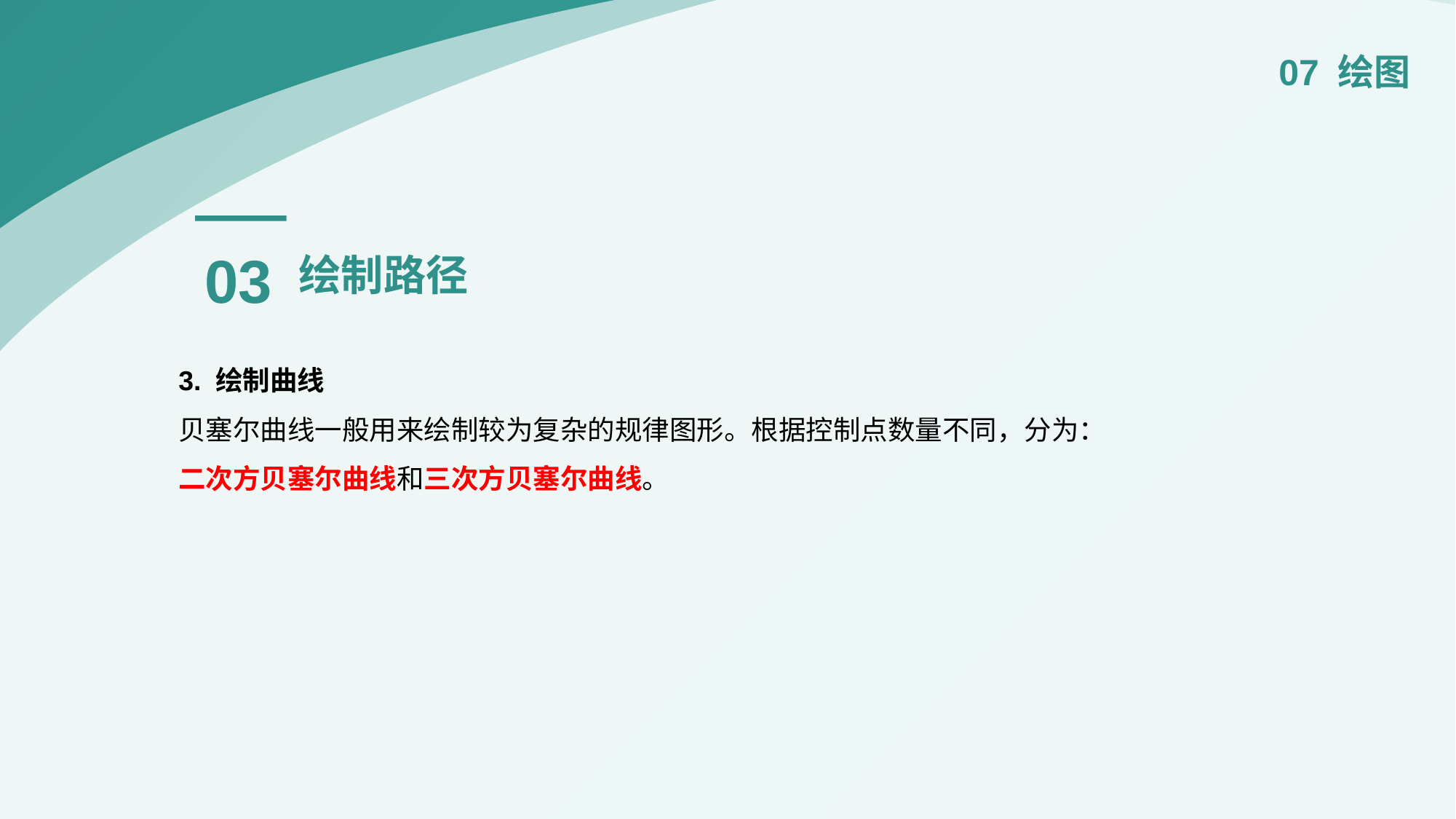

07 绘图
03

绘制路径
3. 绘制曲线
贝塞尔曲线一般用来绘制较为复杂的规律图形。根据控制点数量不同，分为：
二次方贝塞尔曲线和三次方贝塞尔曲线。